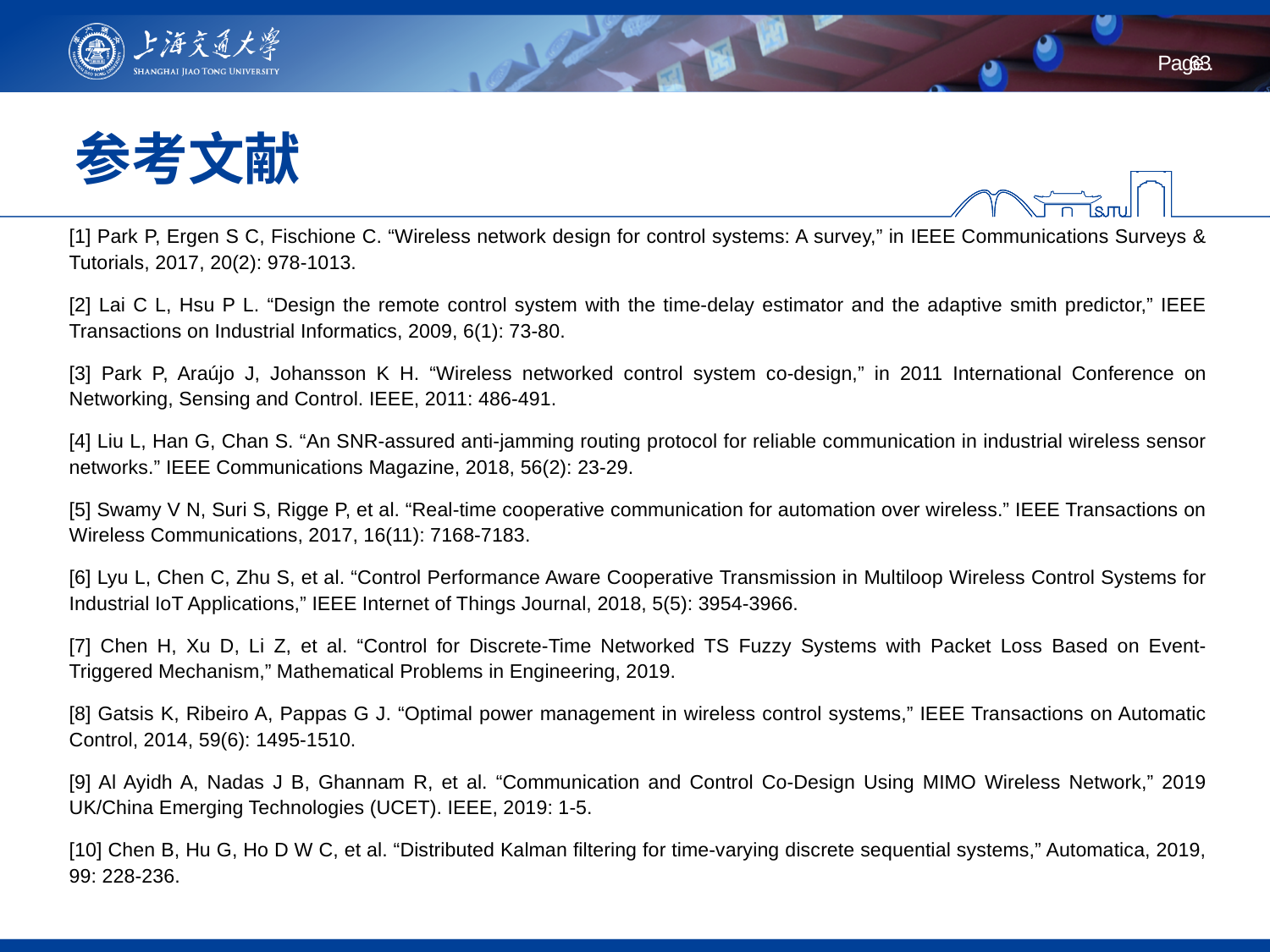

# 参考文献
[1] Park P, Ergen S C, Fischione C. “Wireless network design for control systems: A survey,” in IEEE Communications Surveys & Tutorials, 2017, 20(2): 978-1013.
[2] Lai C L, Hsu P L. “Design the remote control system with the time-delay estimator and the adaptive smith predictor,” IEEE Transactions on Industrial Informatics, 2009, 6(1): 73-80.
[3] Park P, Araújo J, Johansson K H. “Wireless networked control system co-design,” in 2011 International Conference on Networking, Sensing and Control. IEEE, 2011: 486-491.
[4] Liu L, Han G, Chan S. “An SNR-assured anti-jamming routing protocol for reliable communication in industrial wireless sensor networks.” IEEE Communications Magazine, 2018, 56(2): 23-29.
[5] Swamy V N, Suri S, Rigge P, et al. “Real-time cooperative communication for automation over wireless.” IEEE Transactions on Wireless Communications, 2017, 16(11): 7168-7183.
[6] Lyu L, Chen C, Zhu S, et al. “Control Performance Aware Cooperative Transmission in Multiloop Wireless Control Systems for Industrial IoT Applications,” IEEE Internet of Things Journal, 2018, 5(5): 3954-3966.
[7] Chen H, Xu D, Li Z, et al. “Control for Discrete-Time Networked TS Fuzzy Systems with Packet Loss Based on Event-Triggered Mechanism,” Mathematical Problems in Engineering, 2019.
[8] Gatsis K, Ribeiro A, Pappas G J. “Optimal power management in wireless control systems,” IEEE Transactions on Automatic Control, 2014, 59(6): 1495-1510.
[9] Al Ayidh A, Nadas J B, Ghannam R, et al. “Communication and Control Co-Design Using MIMO Wireless Network,” 2019 UK/China Emerging Technologies (UCET). IEEE, 2019: 1-5.
[10] Chen B, Hu G, Ho D W C, et al. “Distributed Kalman filtering for time-varying discrete sequential systems,” Automatica, 2019, 99: 228-236.